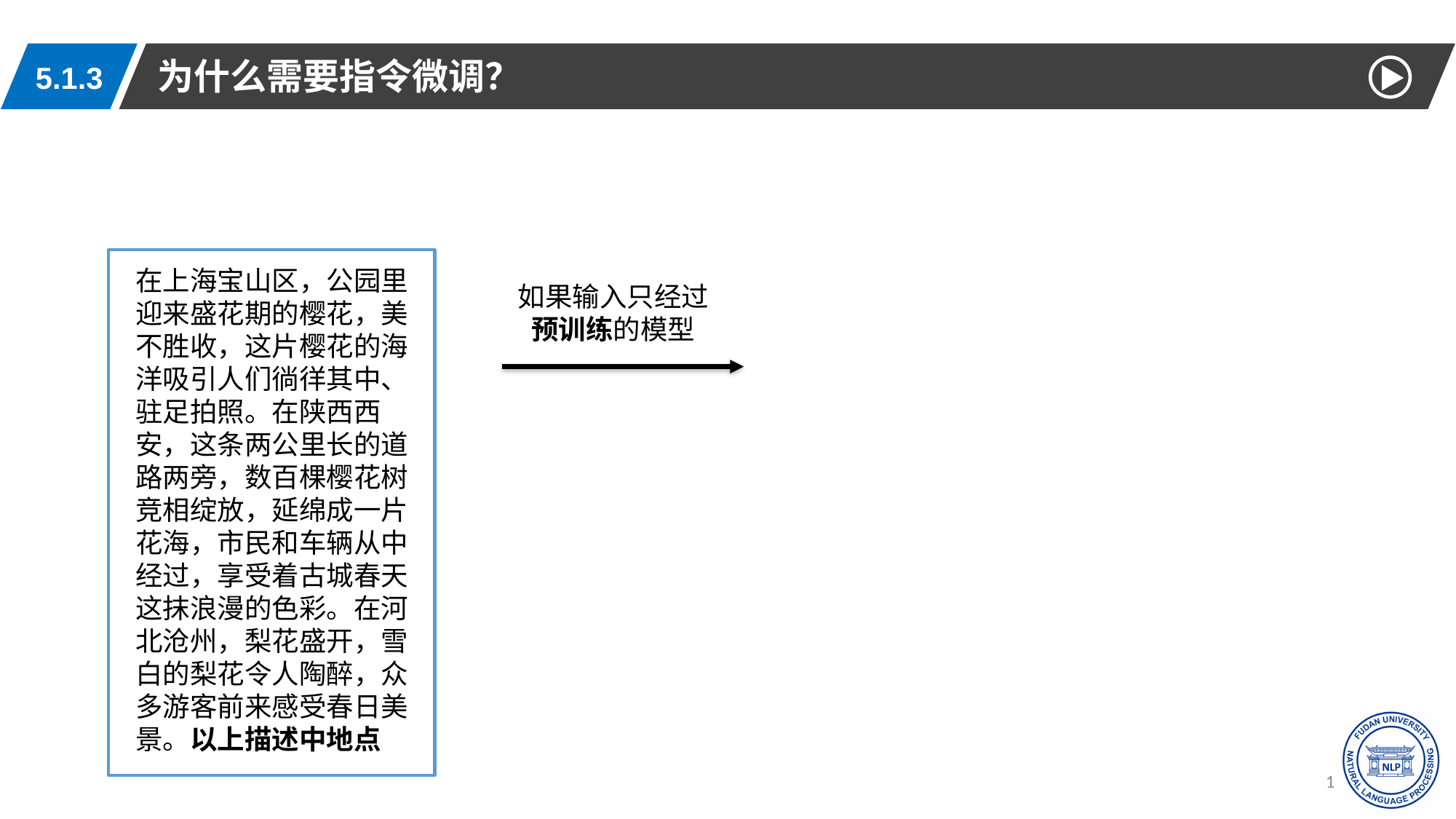

为什么需要指令微调？
5.1.3

在上海宝山区，公园里迎来盛花期的樱花，美不胜收，这片樱花的海洋吸引人们徜徉其中、驻足拍照。在陕西西安，这条两公里长的道路两旁，数百棵樱花树竞相绽放，延绵成一片花海，市民和车辆从中经过，享受着古城春天这抹浪漫的色彩。在河北沧州，梨花盛开，雪白的梨花令人陶醉，众多游客前来感受春日美景。以上描述中地点
如果输入只经过预训练的模型
13